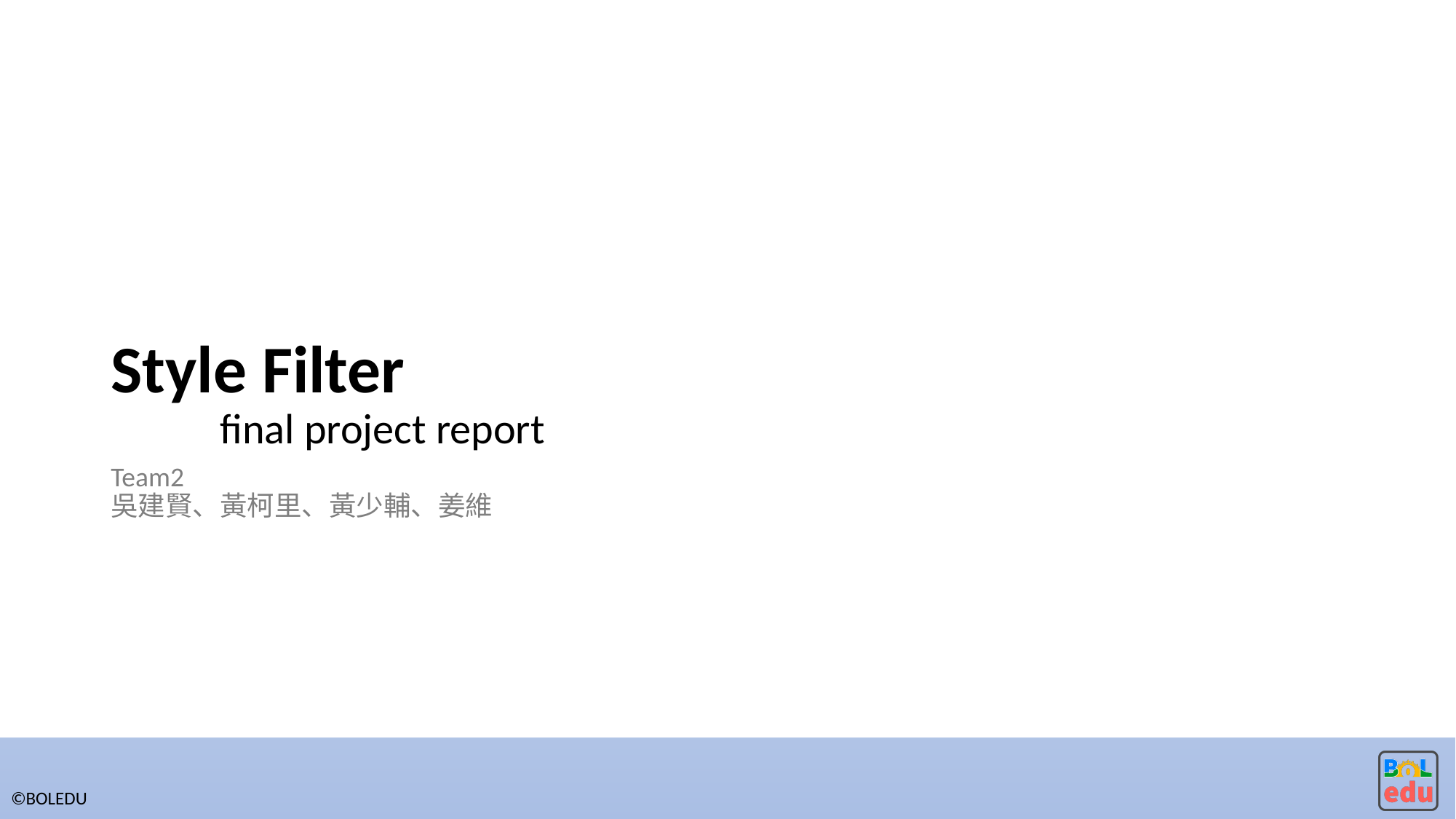

# Style Filter final project report
Team2
吳建賢、黃柯里、黃少輔、姜維